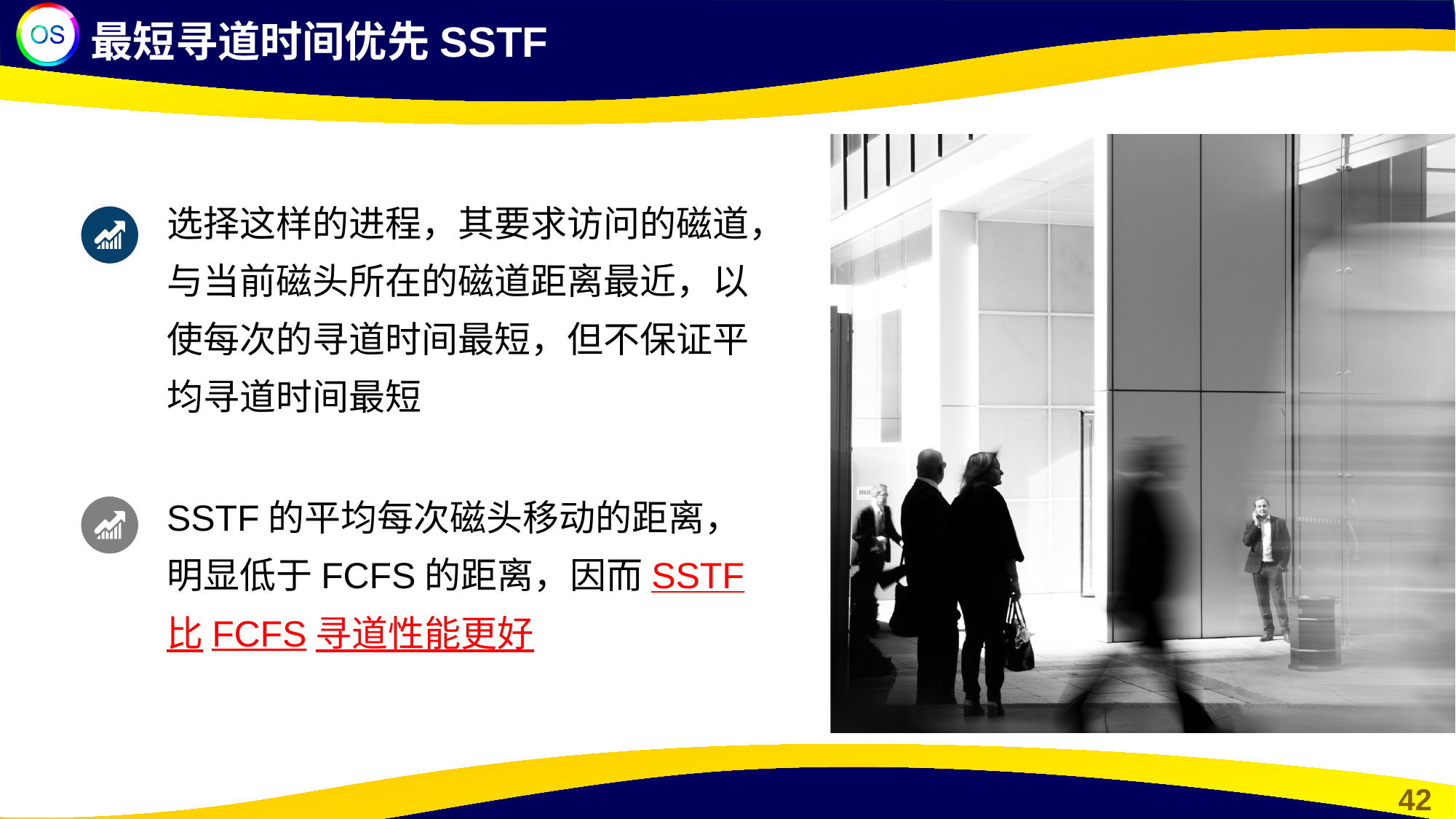

最短寻道时间优先SSTF

选择这样的进程，其要求访问的磁道，与当前磁头所在的磁道距离最近，以使每次的寻道时间最短，但不保证平均寻道时间最短
SSTF的平均每次磁头移动的距离，明显低于FCFS的距离，因而SSTF比FCFS寻道性能更好